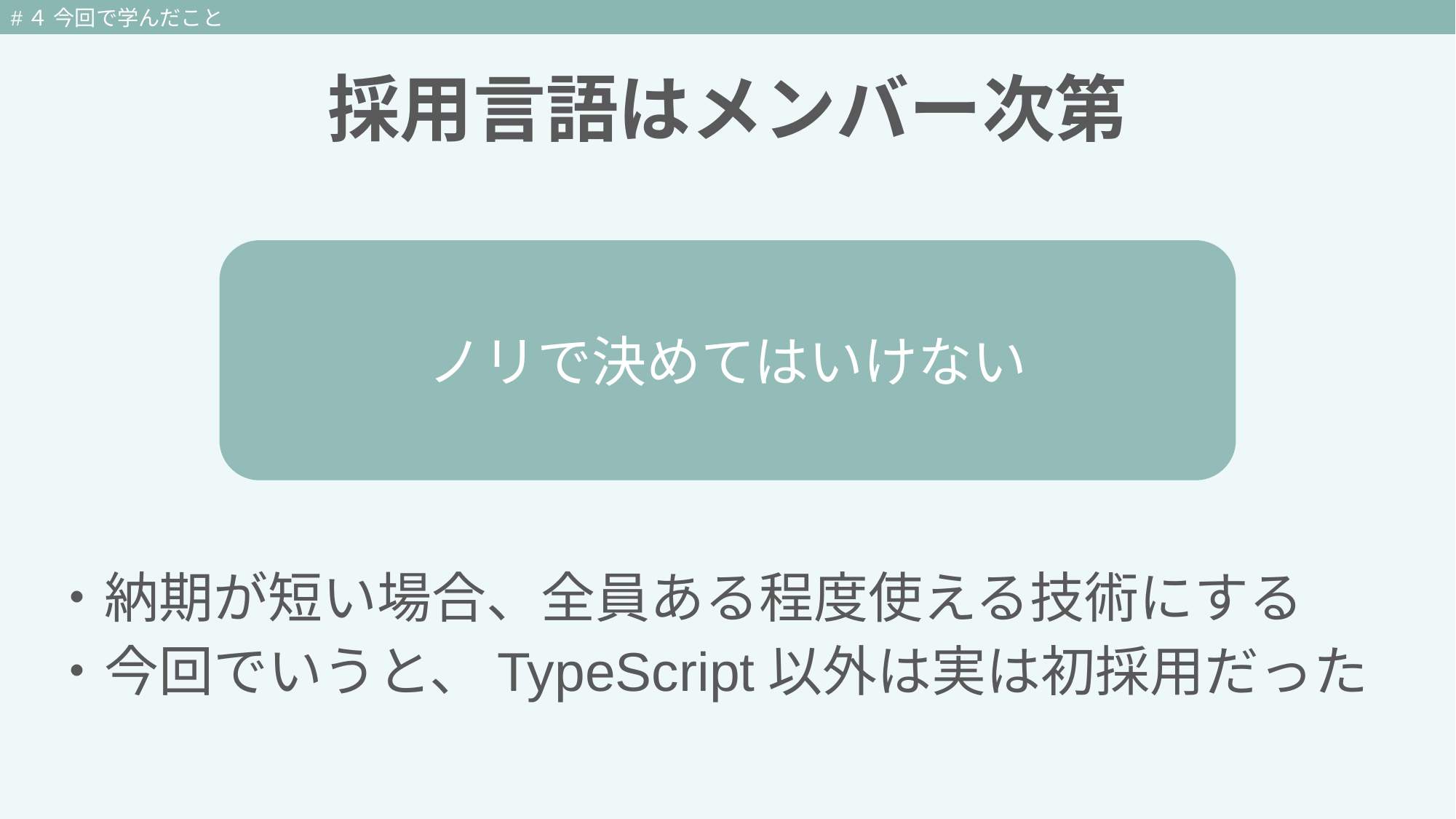

#４ 今回で学んだこと
採用言語はメンバー次第
ノリで決めてはいけない
・納期が短い場合、全員ある程度使える技術にする
・今回でいうと、TypeScript以外は実は初採用だった